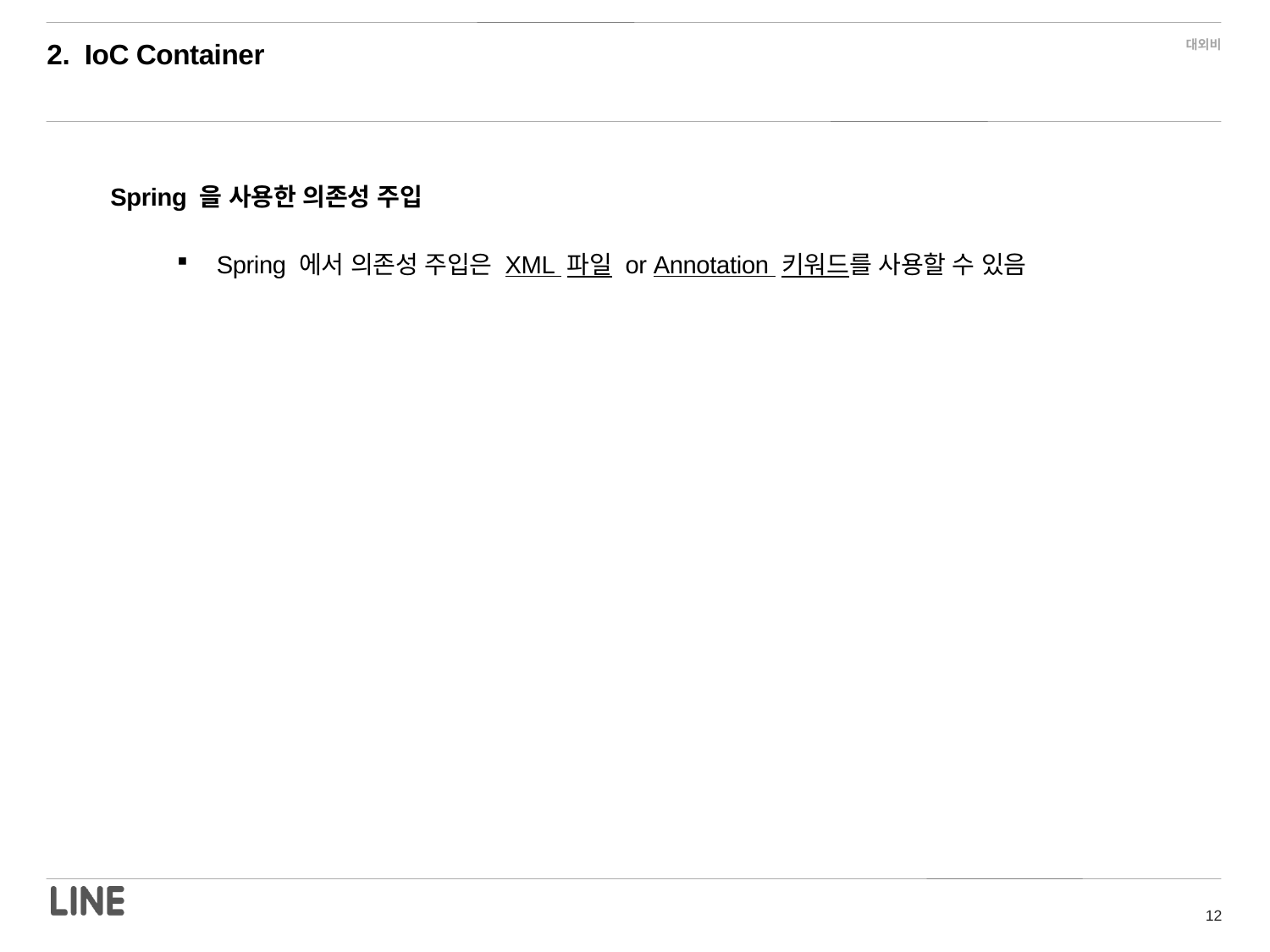

2.  IoC Container
Spring 을 사용한 의존성 주입
Spring 에서 의존성 주입은 XML 파일 or Annotation 키워드를 사용할 수 있음